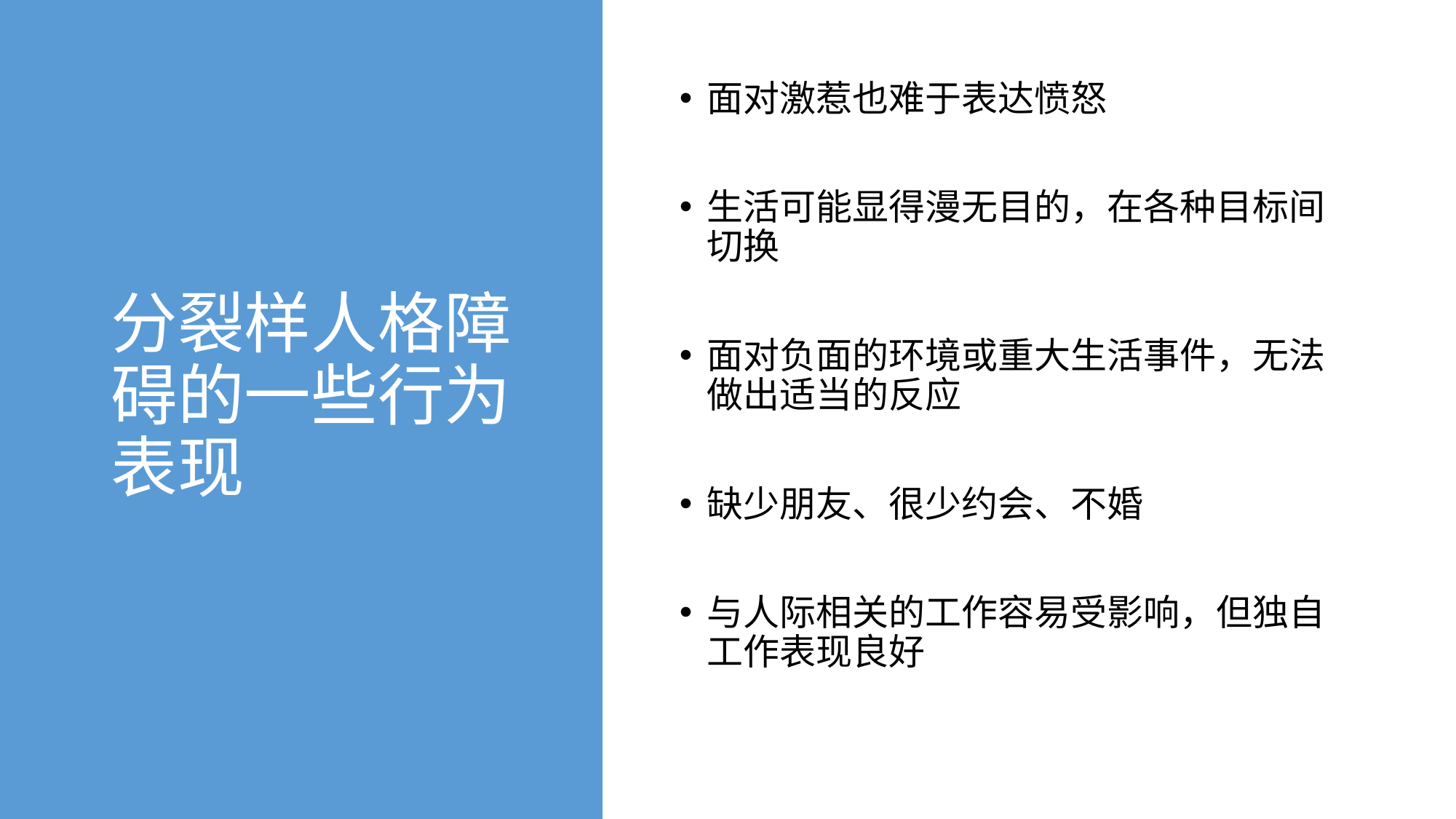

# 分裂样人格障碍的一些行为表现
面对激惹也难于表达愤怒

生活可能显得漫无目的，在各种目标间切换

面对负面的环境或重大生活事件，无法做出适当的反应

缺少朋友、很少约会、不婚

与人际相关的工作容易受影响，但独自工作表现良好